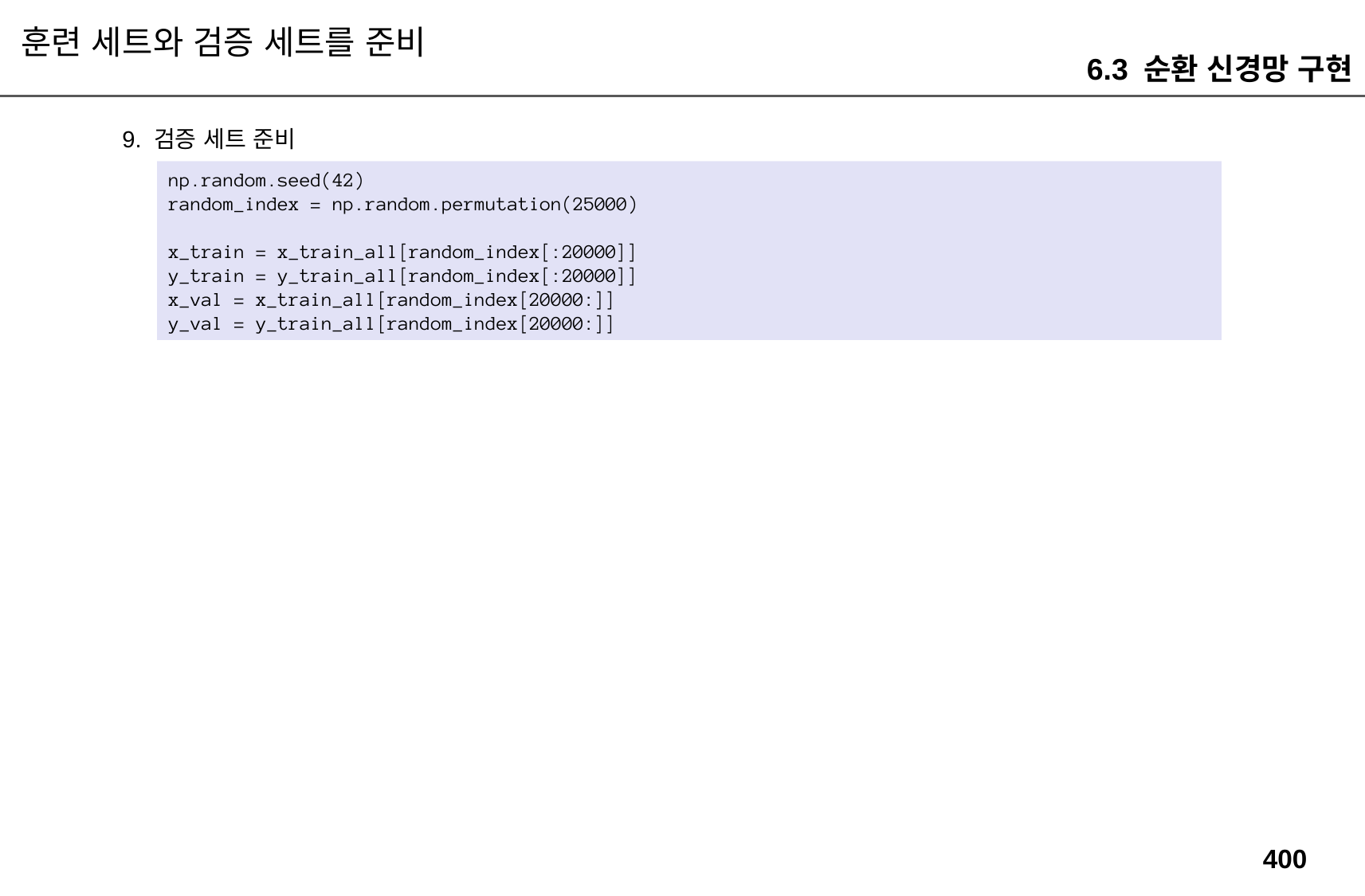

훈련 세트와 검증 세트를 준비
6.3 순환 신경망 구현
9. 검증 세트 준비
np.random.seed(42)
random_index = np.random.permutation(25000)

x_train = x_train_all[random_index[:20000]]
y_train = y_train_all[random_index[:20000]]
x_val = x_train_all[random_index[20000:]]
y_val = y_train_all[random_index[20000:]]